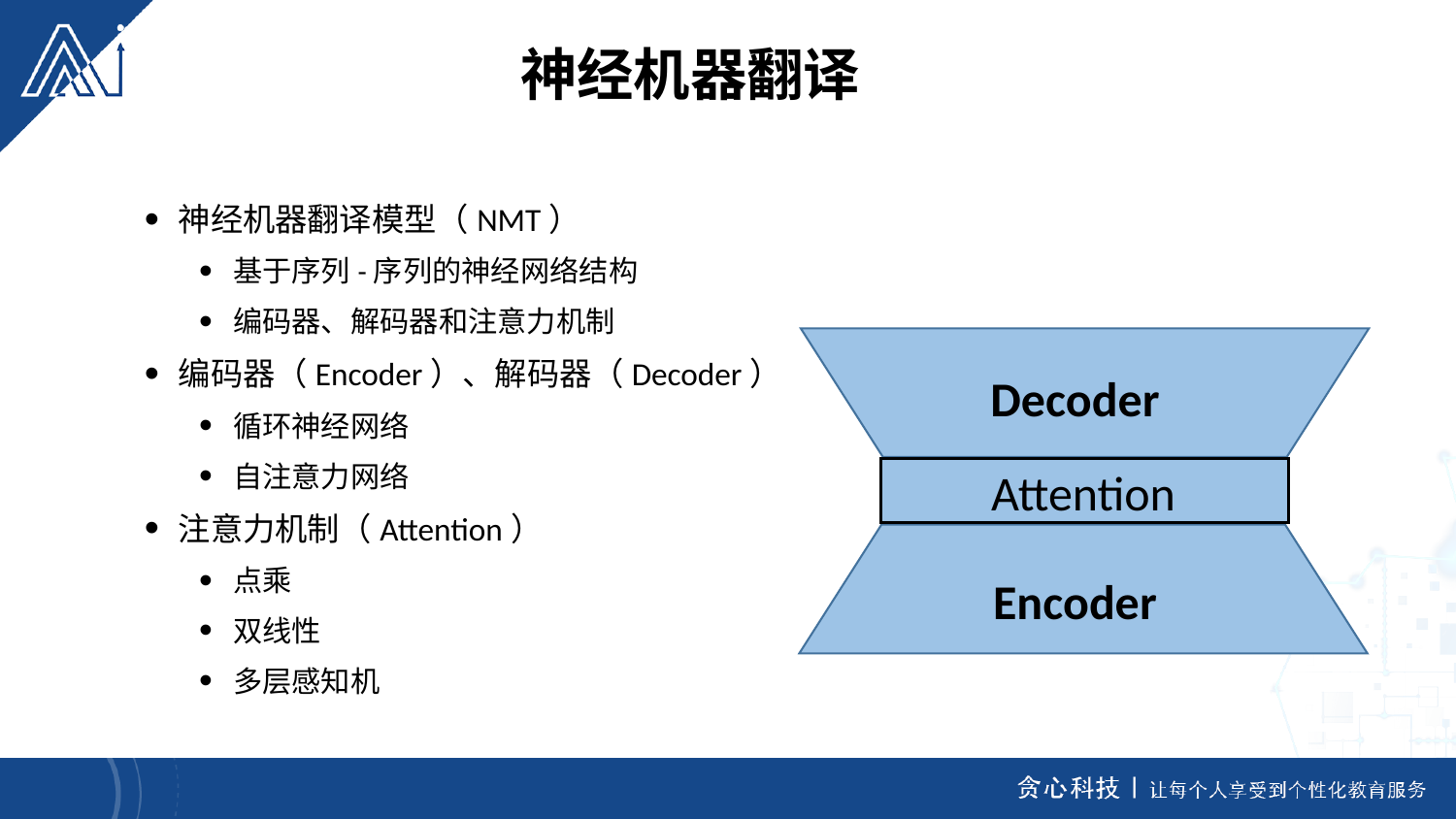

神经机器翻译
神经机器翻译模型（NMT）
基于序列-序列的神经网络结构
编码器、解码器和注意力机制
编码器（Encoder）、解码器（Decoder）
循环神经网络
自注意力网络
注意力机制（Attention）
点乘
双线性
多层感知机

Decoder
Attention
Encoder